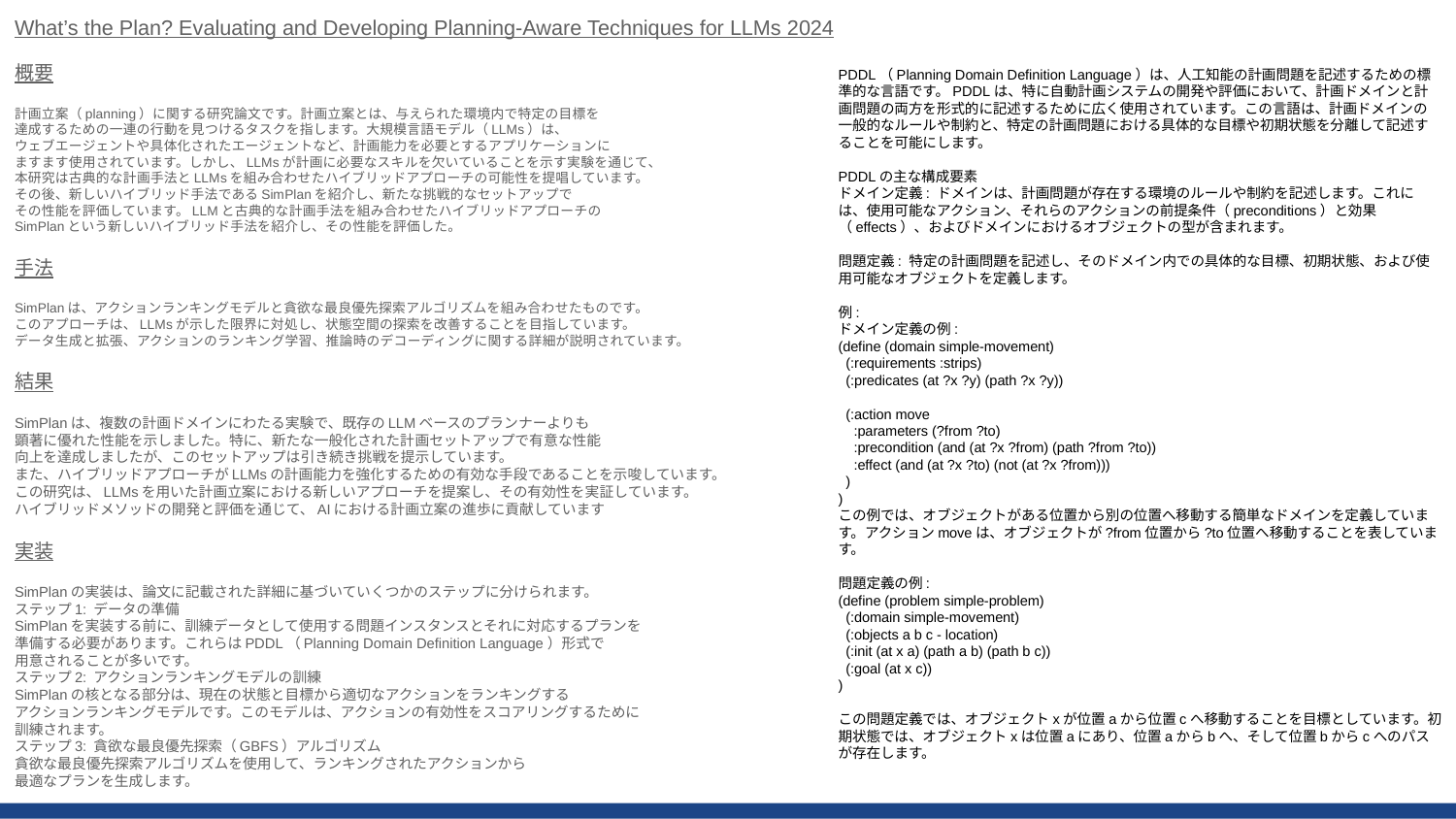

What’s the Plan? Evaluating and Developing Planning-Aware Techniques for LLMs 2024
概要
計画立案（planning）に関する研究論文です。計画立案とは、与えられた環境内で特定の目標を
達成するための一連の行動を見つけるタスクを指します。大規模言語モデル（LLMs）は、
ウェブエージェントや具体化されたエージェントなど、計画能力を必要とするアプリケーションに
ますます使用されています。しかし、LLMsが計画に必要なスキルを欠いていることを示す実験を通じて、
本研究は古典的な計画手法とLLMsを組み合わせたハイブリッドアプローチの可能性を提唱しています。
その後、新しいハイブリッド手法であるSimPlanを紹介し、新たな挑戦的なセットアップで
その性能を評価しています。LLMと古典的な計画手法を組み合わせたハイブリッドアプローチの
SimPlanという新しいハイブリッド手法を紹介し、その性能を評価した。
手法
SimPlanは、アクションランキングモデルと貪欲な最良優先探索アルゴリズムを組み合わせたものです。
このアプローチは、LLMsが示した限界に対処し、状態空間の探索を改善することを目指しています。
データ生成と拡張、アクションのランキング学習、推論時のデコーディングに関する詳細が説明されています。
結果
SimPlanは、複数の計画ドメインにわたる実験で、既存のLLMベースのプランナーよりも
顕著に優れた性能を示しました。特に、新たな一般化された計画セットアップで有意な性能
向上を達成しましたが、このセットアップは引き続き挑戦を提示しています。
また、ハイブリッドアプローチがLLMsの計画能力を強化するための有効な手段であることを示唆しています。
この研究は、LLMsを用いた計画立案における新しいアプローチを提案し、その有効性を実証しています。
ハイブリッドメソッドの開発と評価を通じて、AIにおける計画立案の進歩に貢献しています
実装
SimPlanの実装は、論文に記載された詳細に基づいていくつかのステップに分けられます。
ステップ1: データの準備
SimPlanを実装する前に、訓練データとして使用する問題インスタンスとそれに対応するプランを
準備する必要があります。これらはPDDL（Planning Domain Definition Language）形式で
用意されることが多いです。
ステップ2: アクションランキングモデルの訓練
SimPlanの核となる部分は、現在の状態と目標から適切なアクションをランキングする
アクションランキングモデルです。このモデルは、アクションの有効性をスコアリングするために
訓練されます。
ステップ3: 貪欲な最良優先探索（GBFS）アルゴリズム
貪欲な最良優先探索アルゴリズムを使用して、ランキングされたアクションから
最適なプランを生成します。
PDDL（Planning Domain Definition Language）は、人工知能の計画問題を記述するための標準的な言語です。PDDLは、特に自動計画システムの開発や評価において、計画ドメインと計画問題の両方を形式的に記述するために広く使用されています。この言語は、計画ドメインの一般的なルールや制約と、特定の計画問題における具体的な目標や初期状態を分離して記述することを可能にします。

PDDLの主な構成要素
ドメイン定義: ドメインは、計画問題が存在する環境のルールや制約を記述します。これには、使用可能なアクション、それらのアクションの前提条件（preconditions）と効果（effects）、およびドメインにおけるオブジェクトの型が含まれます。

問題定義: 特定の計画問題を記述し、そのドメイン内での具体的な目標、初期状態、および使用可能なオブジェクトを定義します。

例:
ドメイン定義の例:
(define (domain simple-movement)
  (:requirements :strips)
  (:predicates (at ?x ?y) (path ?x ?y))

  (:action move
    :parameters (?from ?to)
    :precondition (and (at ?x ?from) (path ?from ?to))
    :effect (and (at ?x ?to) (not (at ?x ?from)))
  )
)
この例では、オブジェクトがある位置から別の位置へ移動する簡単なドメインを定義しています。アクションmoveは、オブジェクトが?from位置から?to位置へ移動することを表しています。

問題定義の例:
(define (problem simple-problem)
  (:domain simple-movement)
  (:objects a b c - location)
  (:init (at x a) (path a b) (path b c))
  (:goal (at x c))
)

この問題定義では、オブジェクトxが位置aから位置cへ移動することを目標としています。初期状態では、オブジェクトxは位置aにあり、位置aからbへ、そして位置bからcへのパスが存在します。